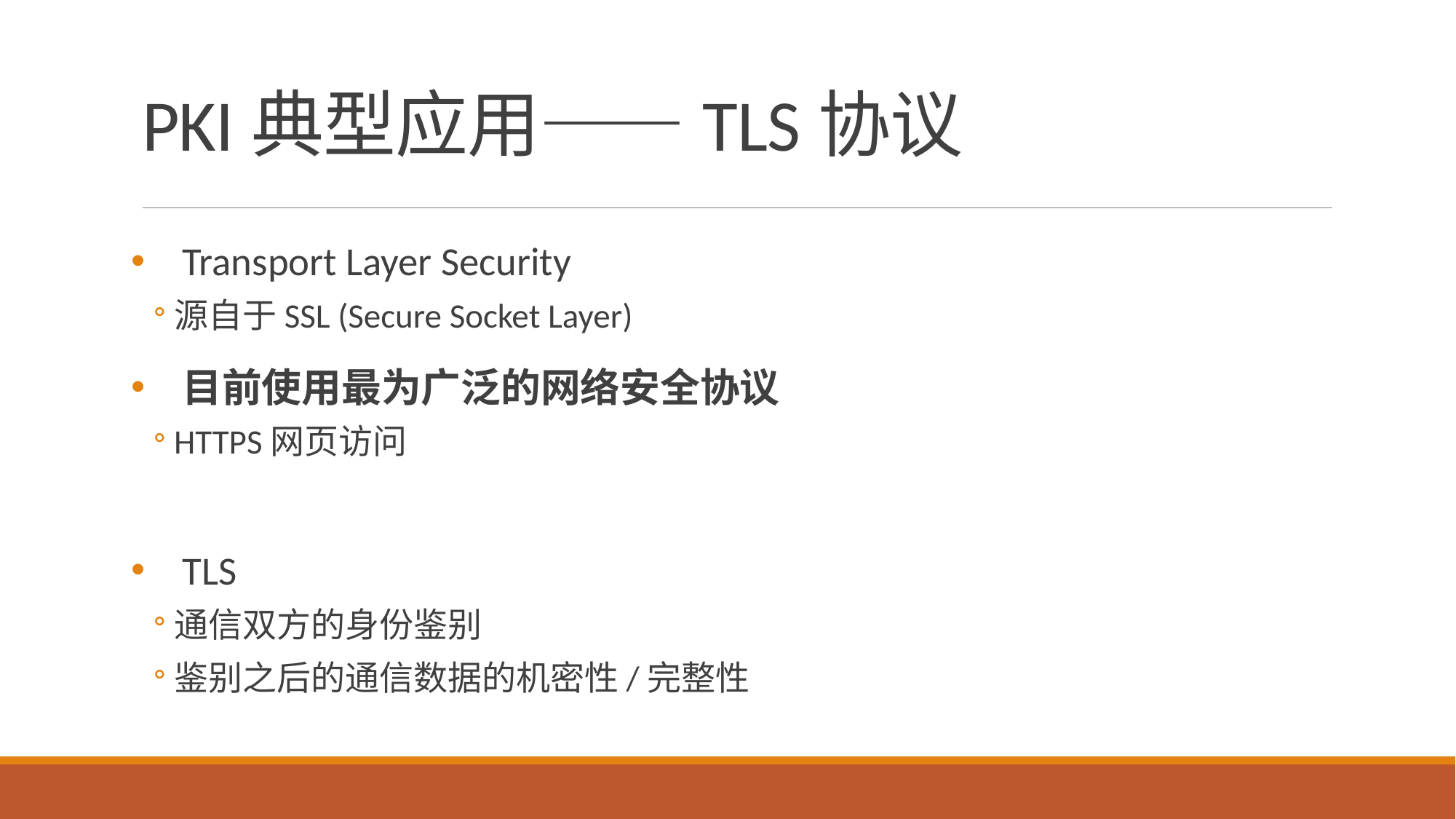

# PKI典型应用——TLS协议
Transport Layer Security
源自于SSL (Secure Socket Layer)
目前使用最为广泛的网络安全协议
HTTPS网页访问

TLS
通信双方的身份鉴别
鉴别之后的通信数据的机密性/完整性